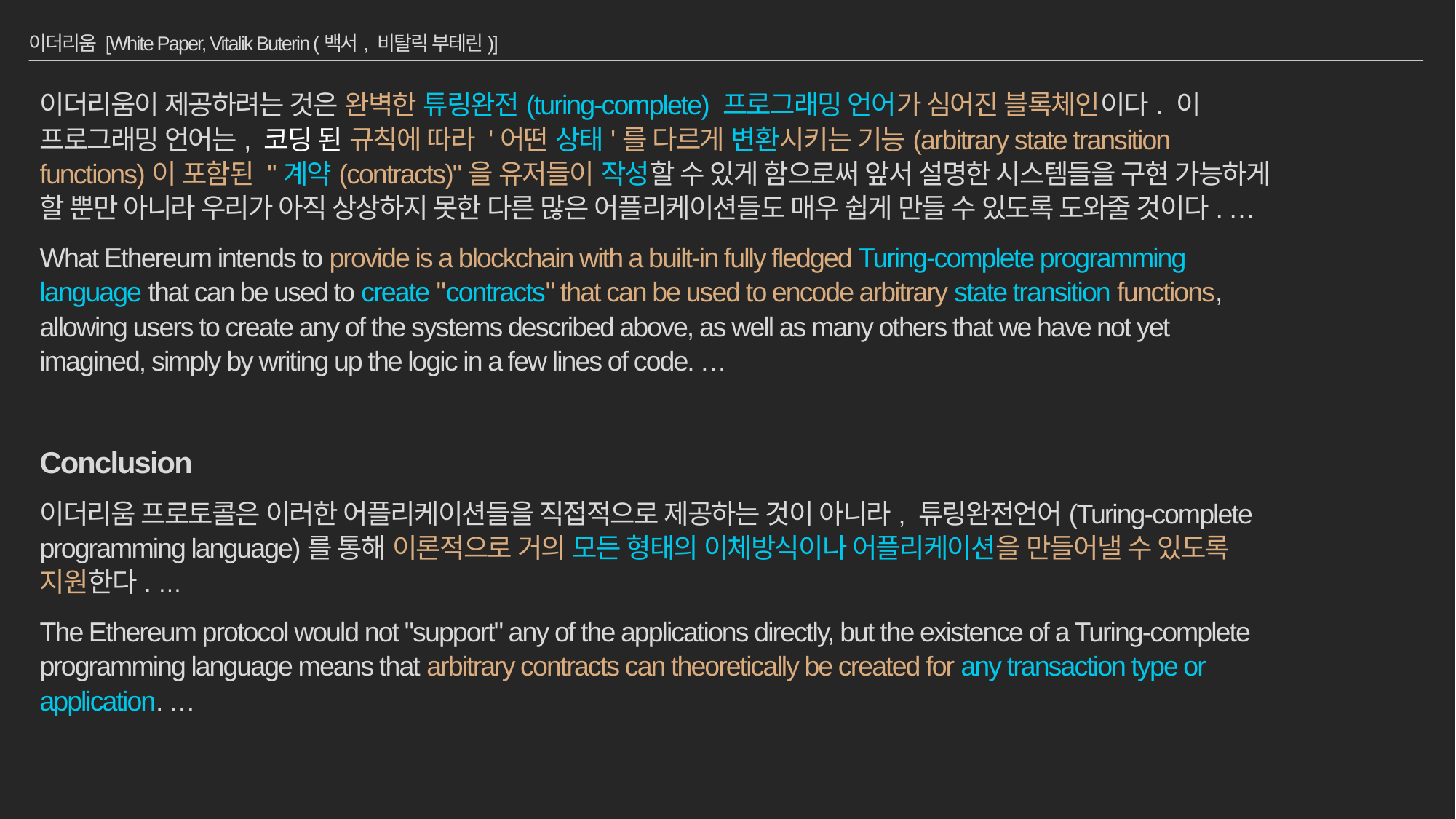

# 이더리움 [White Paper, Vitalik Buterin (백서, 비탈릭 부테린)]
이더리움이 제공하려는 것은 완벽한 튜링완전(turing-complete) 프로그래밍 언어가 심어진 블록체인이다. 이 프로그래밍 언어는, 코딩 된 규칙에 따라 '어떤 상태'를 다르게 변환시키는 기능(arbitrary state transition functions)이 포함된 "계약(contracts)"을 유저들이 작성할 수 있게 함으로써 앞서 설명한 시스템들을 구현 가능하게 할 뿐만 아니라 우리가 아직 상상하지 못한 다른 많은 어플리케이션들도 매우 쉽게 만들 수 있도록 도와줄 것이다. …
What Ethereum intends to provide is a blockchain with a built-in fully fledged Turing-complete programming language that can be used to create "contracts" that can be used to encode arbitrary state transition functions, allowing users to create any of the systems described above, as well as many others that we have not yet imagined, simply by writing up the logic in a few lines of code. …

Conclusion
이더리움 프로토콜은 이러한 어플리케이션들을 직접적으로 제공하는 것이 아니라, 튜링완전언어(Turing-complete programming language)를 통해 이론적으로 거의 모든 형태의 이체방식이나 어플리케이션을 만들어낼 수 있도록 지원한다. …
The Ethereum protocol would not "support" any of the applications directly, but the existence of a Turing-complete programming language means that arbitrary contracts can theoretically be created for any transaction type or application. …